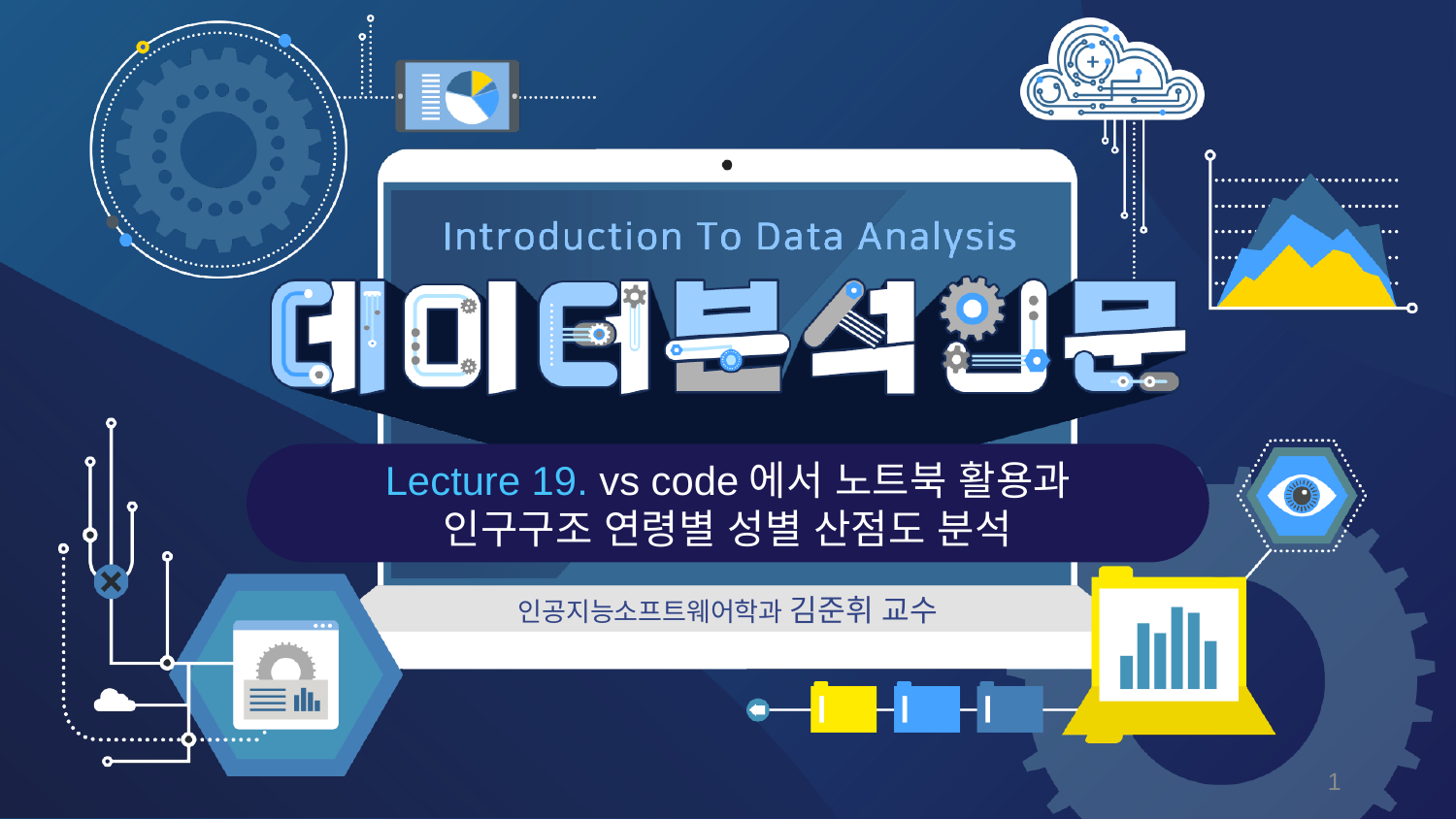

Lecture 19. vs code에서 노트북 활용과
인구구조 연령별 성별 산점도 분석
인공지능소프트웨어학과 김준휘 교수